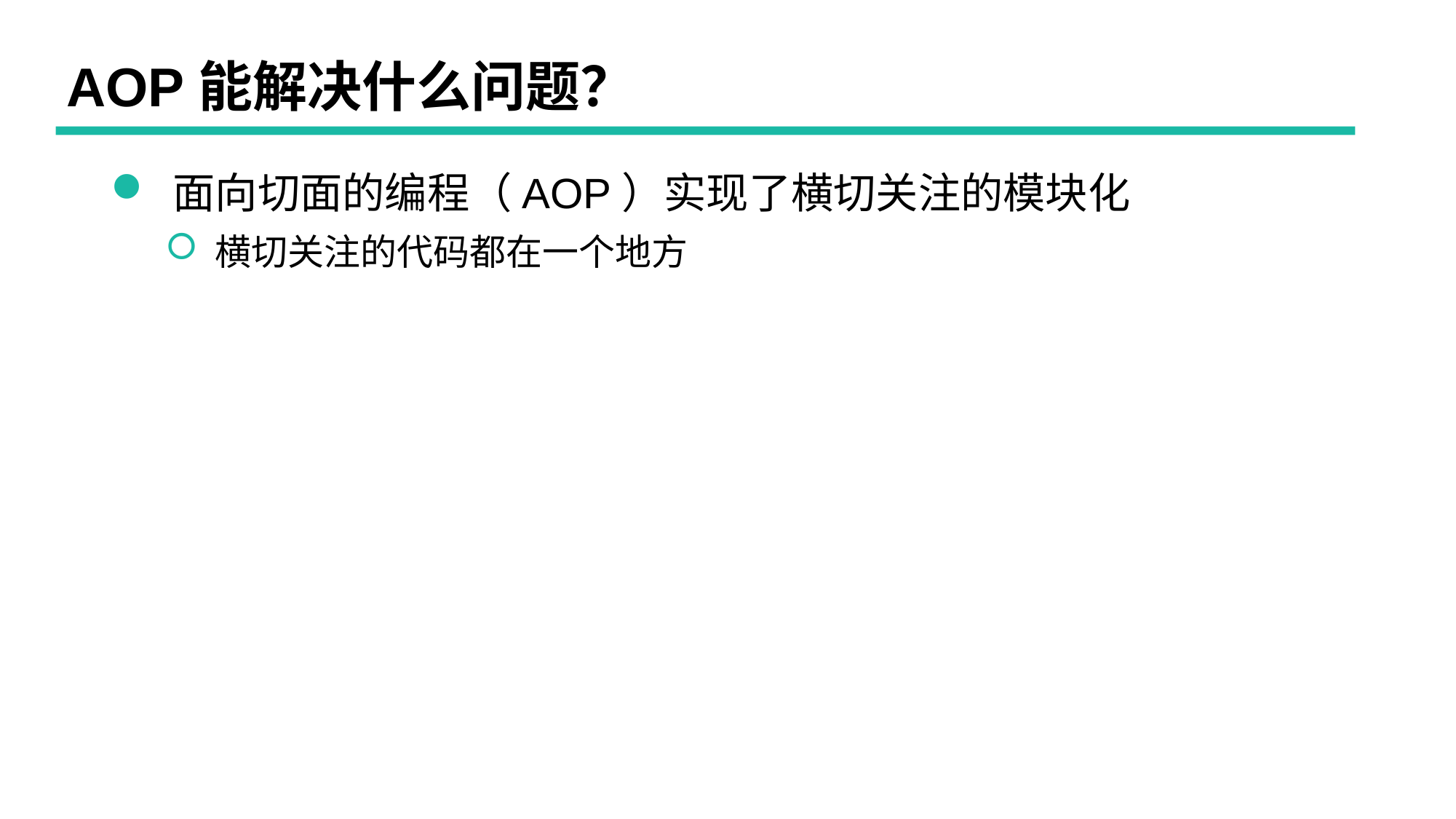

# AOP能解决什么问题？
 面向切面的编程（AOP）实现了横切关注的模块化
 横切关注的代码都在一个地方